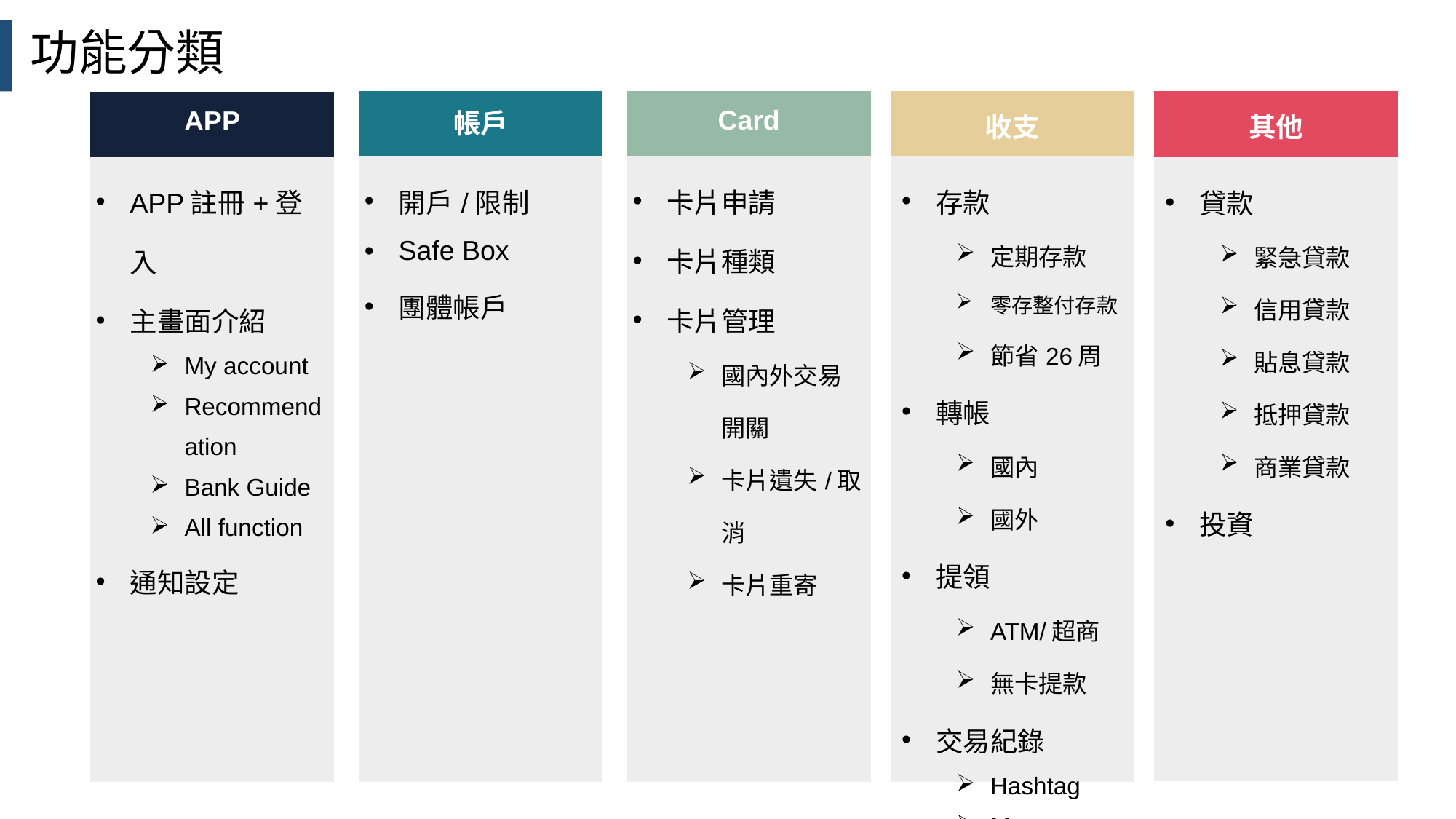

功能分類
| 帳戶 |
| --- |
| 開戶/限制 Safe Box 團體帳戶 |
| Card |
| --- |
| 卡片申請 卡片種類 卡片管理 國內外交易開關 卡片遺失/取消 卡片重寄 |
| 收支 |
| --- |
| 存款 定期存款 零存整付存款 節省26周 轉帳 國內 國外 提領 ATM/超商 無卡提款 交易紀錄 Hashtag Memo |
| 其他 |
| --- |
| 貸款 緊急貸款 信用貸款 貼息貸款 抵押貸款 商業貸款 投資 |
| APP |
| --- |
| APP註冊+登入 主畫面介紹 My account Recommendation Bank Guide All function 通知設定 |